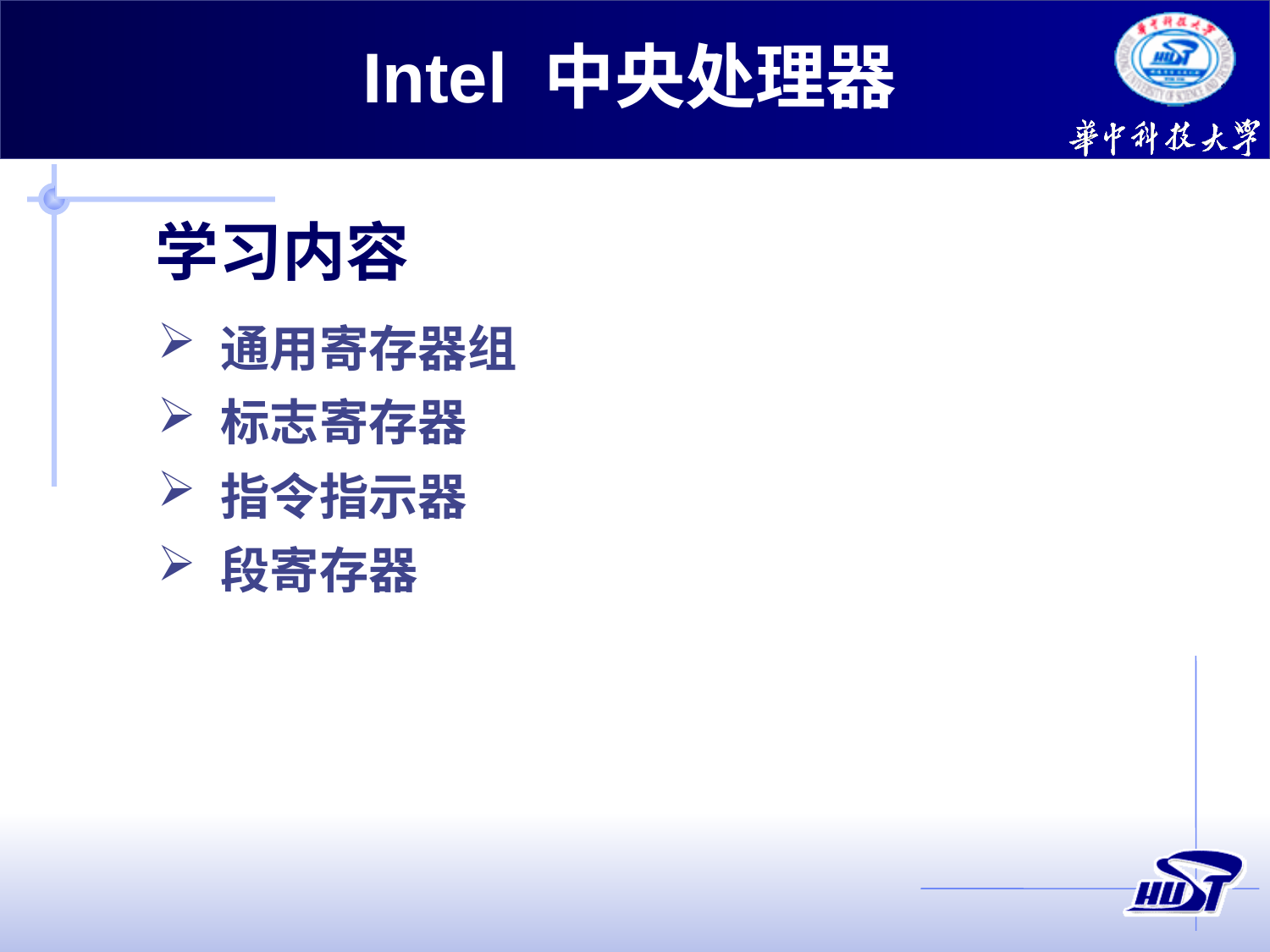

Intel 中央处理器
学习内容
通用寄存器组
标志寄存器
指令指示器
段寄存器